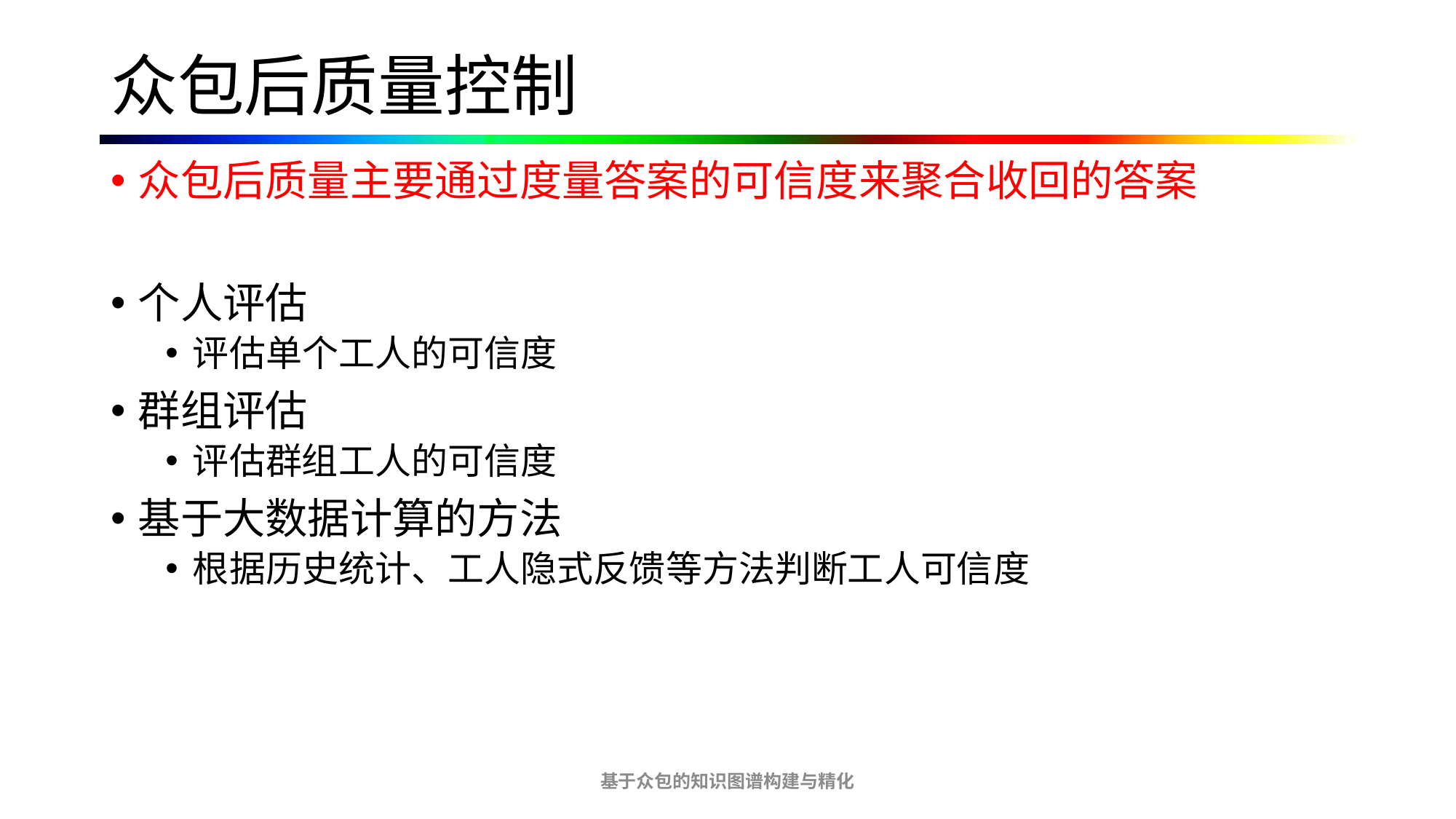

# 众包后质量控制
众包后质量主要通过度量答案的可信度来聚合收回的答案

个人评估
评估单个工人的可信度
群组评估
评估群组工人的可信度
基于大数据计算的方法
根据历史统计、工人隐式反馈等方法判断工人可信度

基于众包的知识图谱构建与精化
52